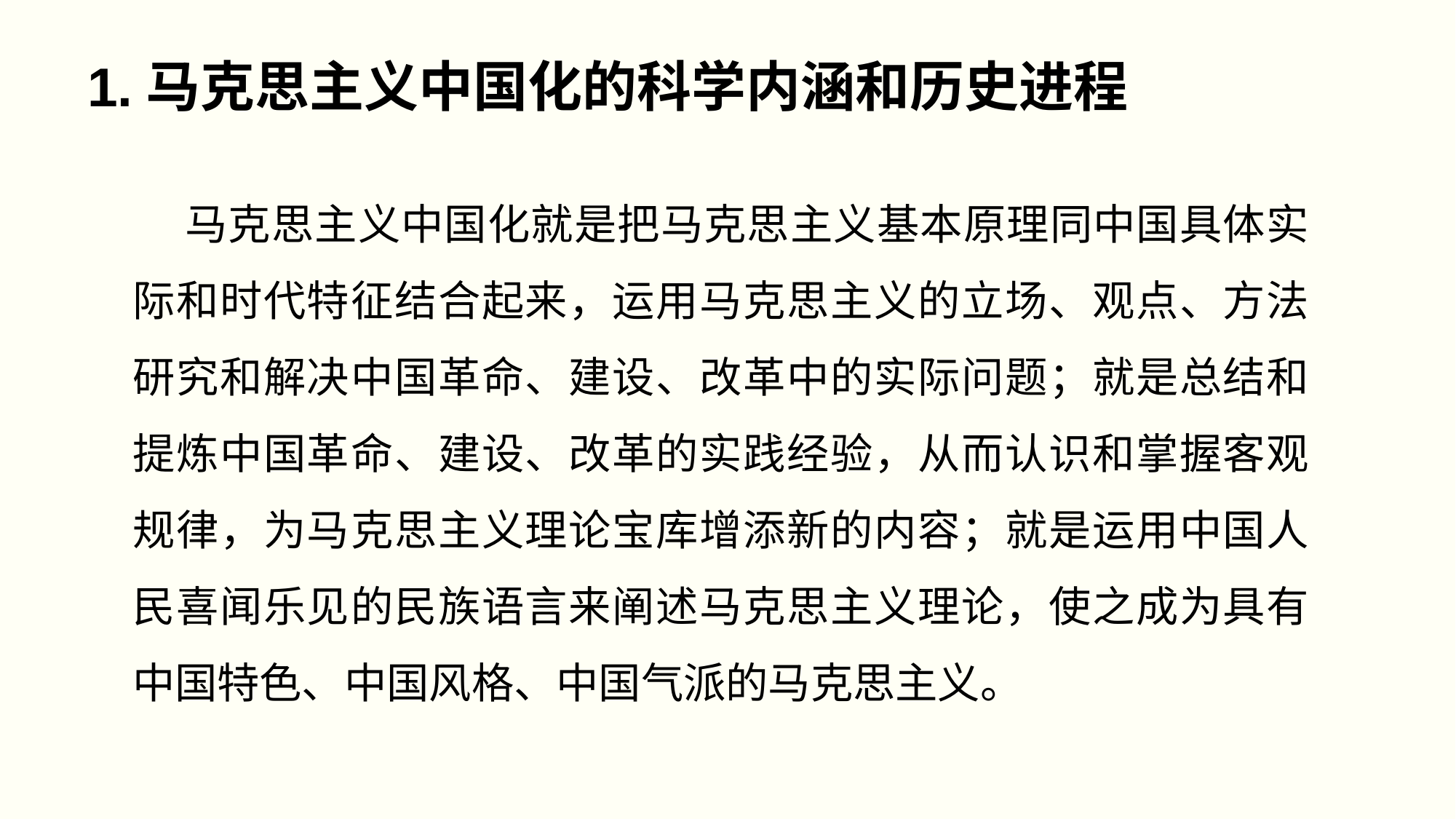

1.马克思主义中国化的科学内涵和历史进程
    马克思主义中国化就是把马克思主义基本原理同中国具体实际和时代特征结合起来，运用马克思主义的立场、观点、方法研究和解决中国革命、建设、改革中的实际问题；就是总结和提炼中国革命、建设、改革的实践经验，从而认识和掌握客观规律，为马克思主义理论宝库增添新的内容；就是运用中国人民喜闻乐见的民族语言来阐述马克思主义理论，使之成为具有中国特色、中国风格、中国气派的马克思主义。